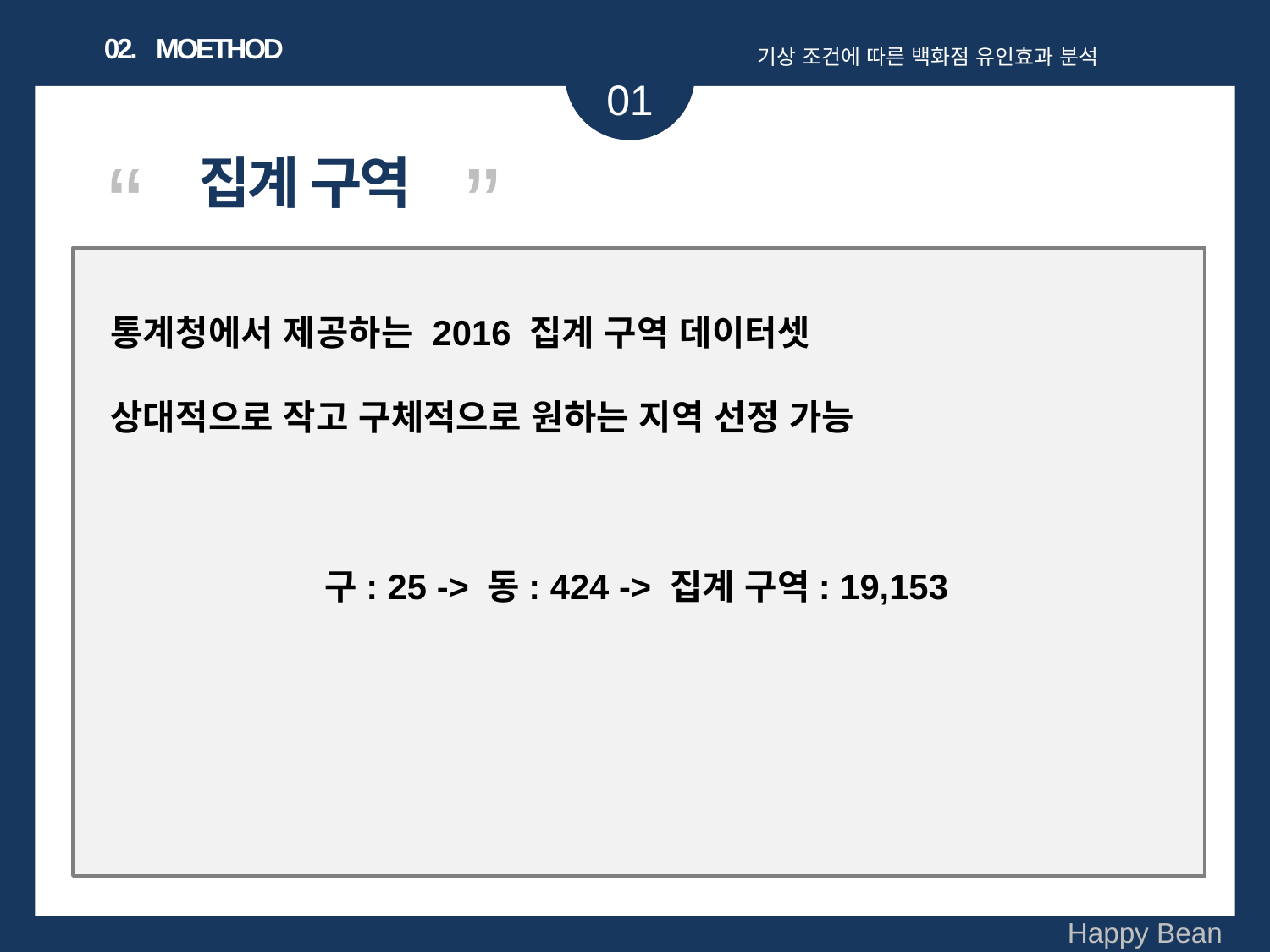

02.    MOETHOD
기상 조건에 따른 백화점 유인효과 분석
01

“           ”
집계 구역

통계청에서 제공하는 2016 집계 구역 데이터셋
상대적으로 작고 구체적으로 원하는 지역 선정 가능

구: 25 -> 동: 424 -> 집계 구역: 19,153
Happy Bean

기상변화에 따른 백화점 생활인구 분석을 통해

기상에 따라, 어떠한 연령과 성별의 인구가 백화점에 위치하는지 알 수 있다.

파생적으로,  기상에 따라 백화점이 주변상권 인구를 얼마나 흡수하는지 파악할 수 있다.